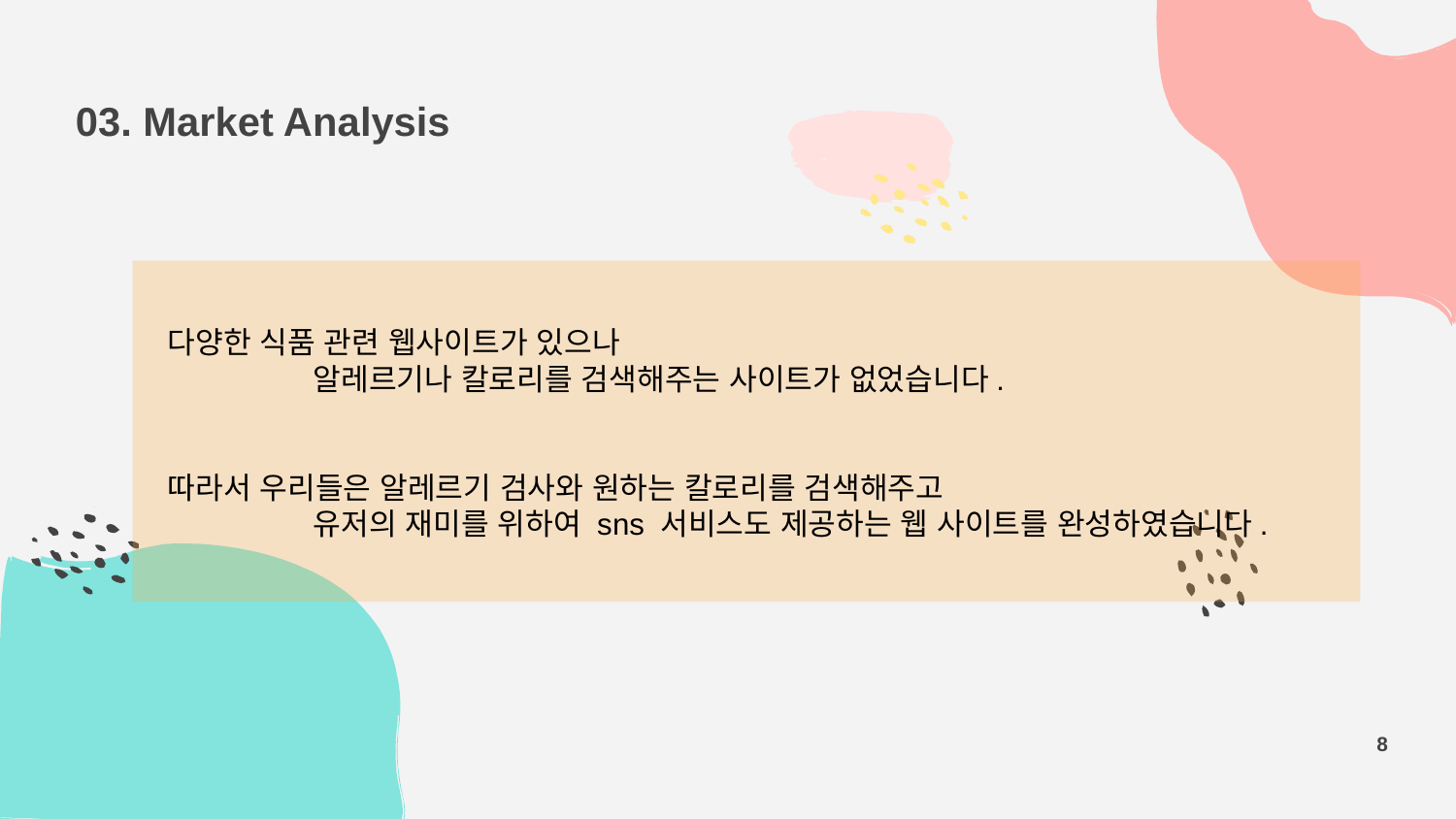

03. Market Analysis

다양한 식품 관련 웹사이트가 있으나
	알레르기나 칼로리를 검색해주는 사이트가 없었습니다.

따라서 우리들은 알레르기 검사와 원하는 칼로리를 검색해주고
	유저의 재미를 위하여 sns 서비스도 제공하는 웹 사이트를 완성하였습니다.
8